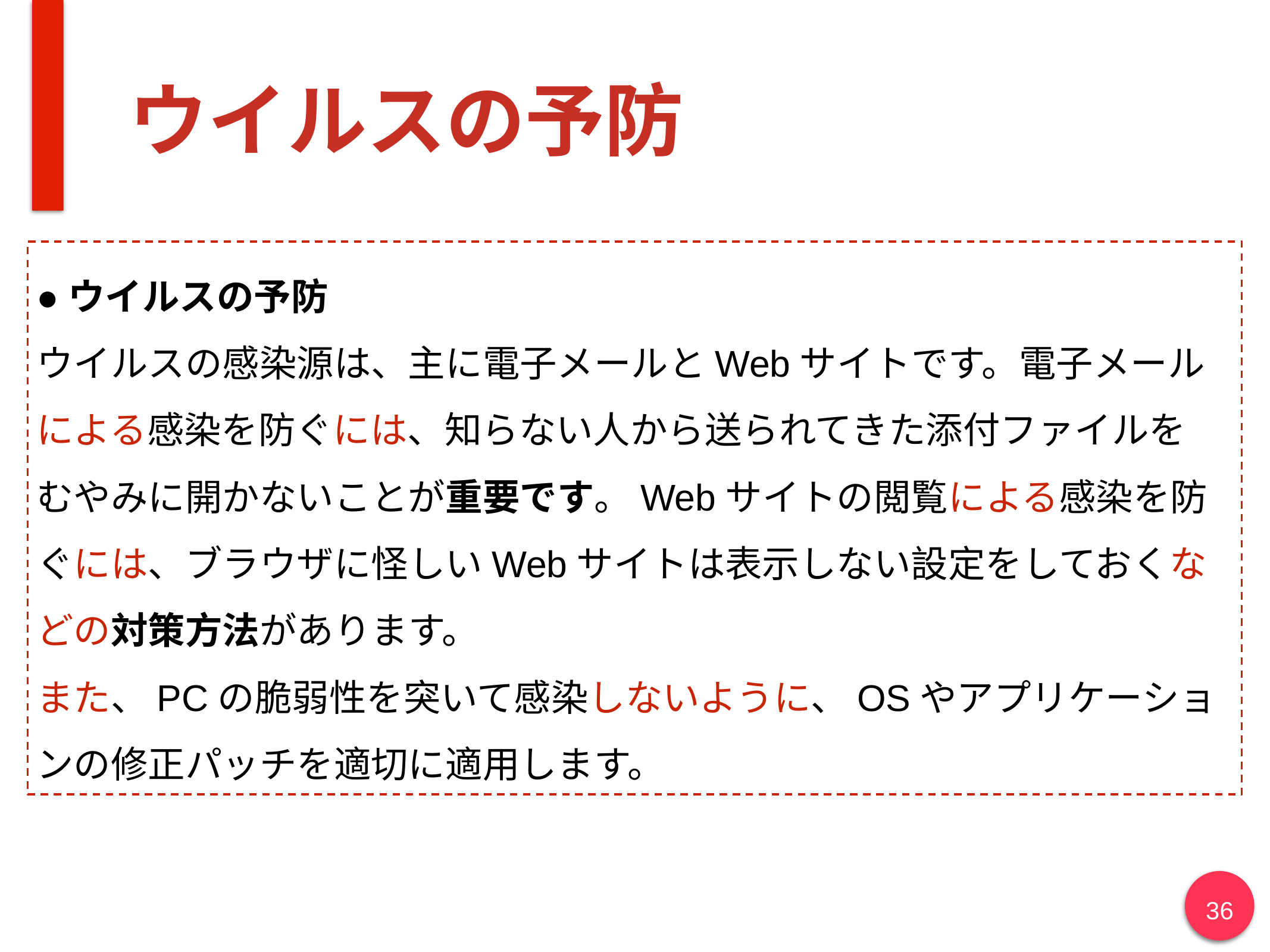

# ウイルスの予防
●ウイルスの予防
ウイルスの感染源は、主に電子メールとWebサイトです。電子メール
による感染を防ぐには、知らない人から送られてきた添付ファイルを
むやみに開かないことが重要です。Webサイトの閲覧による感染を防ぐには、ブラウザに怪しいWebサイトは表示しない設定をしておくなどの対策方法があります。
また、PCの脆弱性を突いて感染しないように、OSやアプリケーションの修正パッチを適切に適用します。
36